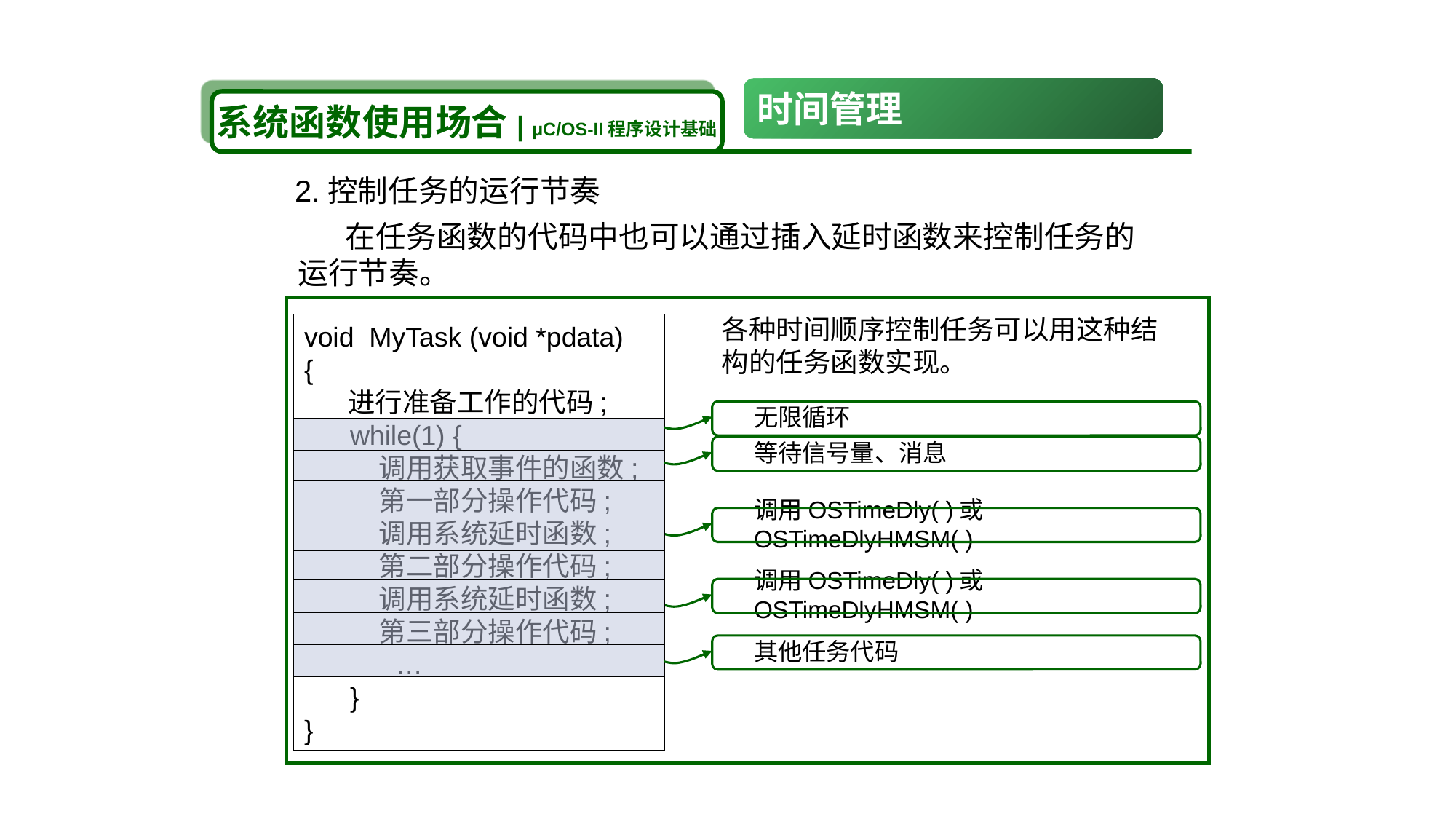

时间管理
系统函数使用场合| μC/OS-II程序设计基础

2.控制任务的运行节奏
      在任务函数的代码中也可以通过插入延时函数来控制任务的运行节奏。

各种时间顺序控制任务可以用这种结构的任务函数实现。
void  MyTask (void *pdata)
{
      进行准备工作的代码;
      while(1) {
           调用获取事件的函数;
           第一部分操作代码;
           调用系统延时函数;
           第二部分操作代码;
           调用系统延时函数;
           第三部分操作代码;
            …
      }
}
无限循环

等待信号量、消息

调用OSTimeDly( )或OSTimeDlyHMSM( )

调用OSTimeDly( )或OSTimeDlyHMSM( )

其他任务代码